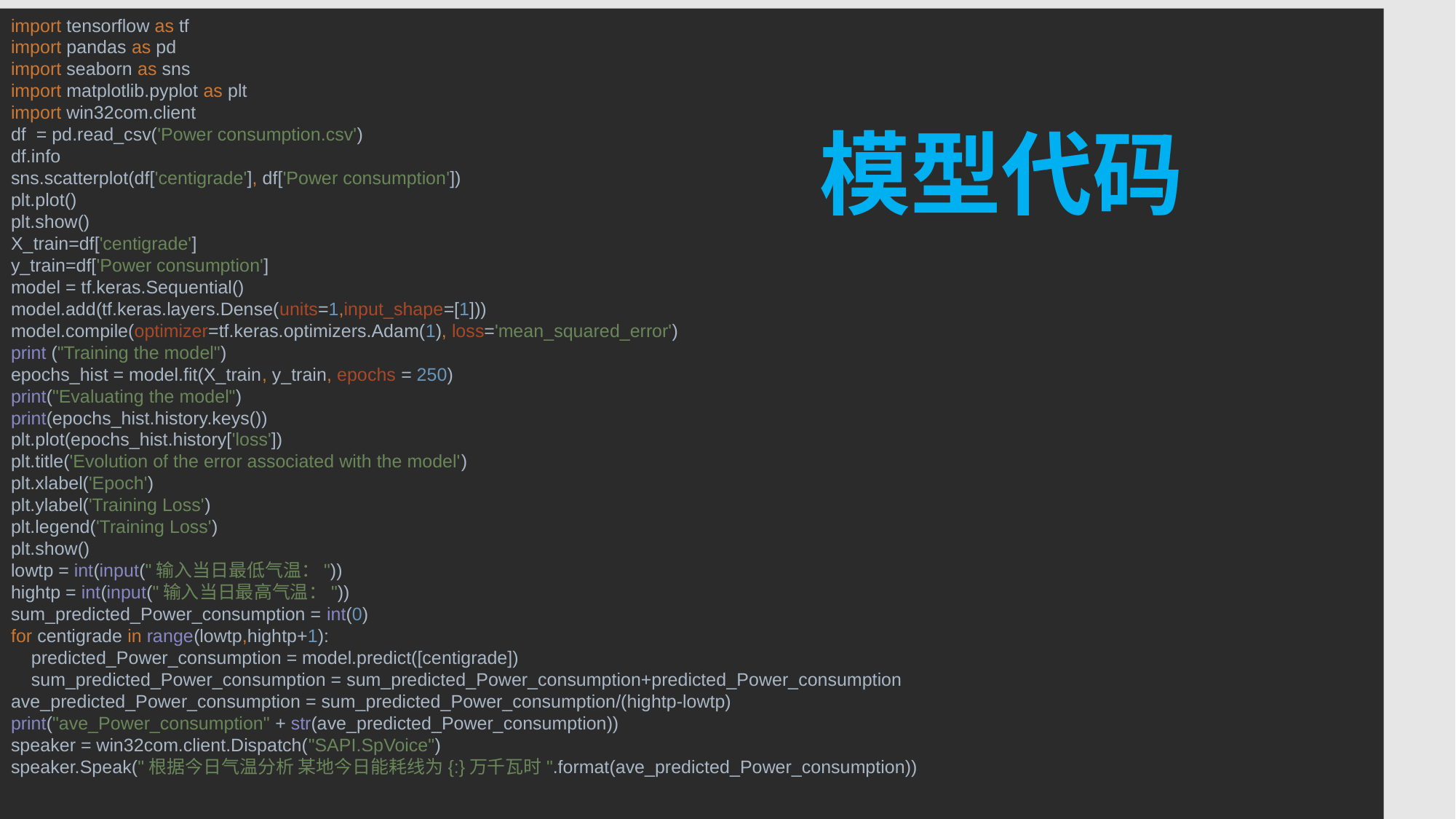

import tensorflow as tf
import pandas as pd
import seaborn as sns
import matplotlib.pyplot as plt
import win32com.client
df  = pd.read_csv('Power consumption.csv')
df.info
sns.scatterplot(df['centigrade'], df['Power consumption'])
plt.plot()
plt.show()
X_train=df['centigrade']
y_train=df['Power consumption']
model = tf.keras.Sequential()
model.add(tf.keras.layers.Dense(units=1,input_shape=[1]))
model.compile(optimizer=tf.keras.optimizers.Adam(1), loss='mean_squared_error')
print ("Training the model")
epochs_hist = model.fit(X_train, y_train, epochs = 250)
print("Evaluating the model")
print(epochs_hist.history.keys())
plt.plot(epochs_hist.history['loss'])
plt.title('Evolution of the error associated with the model')
plt.xlabel('Epoch')
plt.ylabel('Training Loss')
plt.legend('Training Loss')
plt.show()
lowtp = int(input("输入当日最低气温："))
hightp = int(input("输入当日最高气温："))
sum_predicted_Power_consumption = int(0)
for centigrade in range(lowtp,hightp+1):
    predicted_Power_consumption = model.predict([centigrade])
    sum_predicted_Power_consumption = sum_predicted_Power_consumption+predicted_Power_consumption
ave_predicted_Power_consumption = sum_predicted_Power_consumption/(hightp-lowtp)
print("ave_Power_consumption" + str(ave_predicted_Power_consumption))
speaker = win32com.client.Dispatch("SAPI.SpVoice")
speaker.Speak("根据今日气温分析 某地今日能耗线为{:}万千瓦时".format(ave_predicted_Power_consumption))
模型代码
代码相关